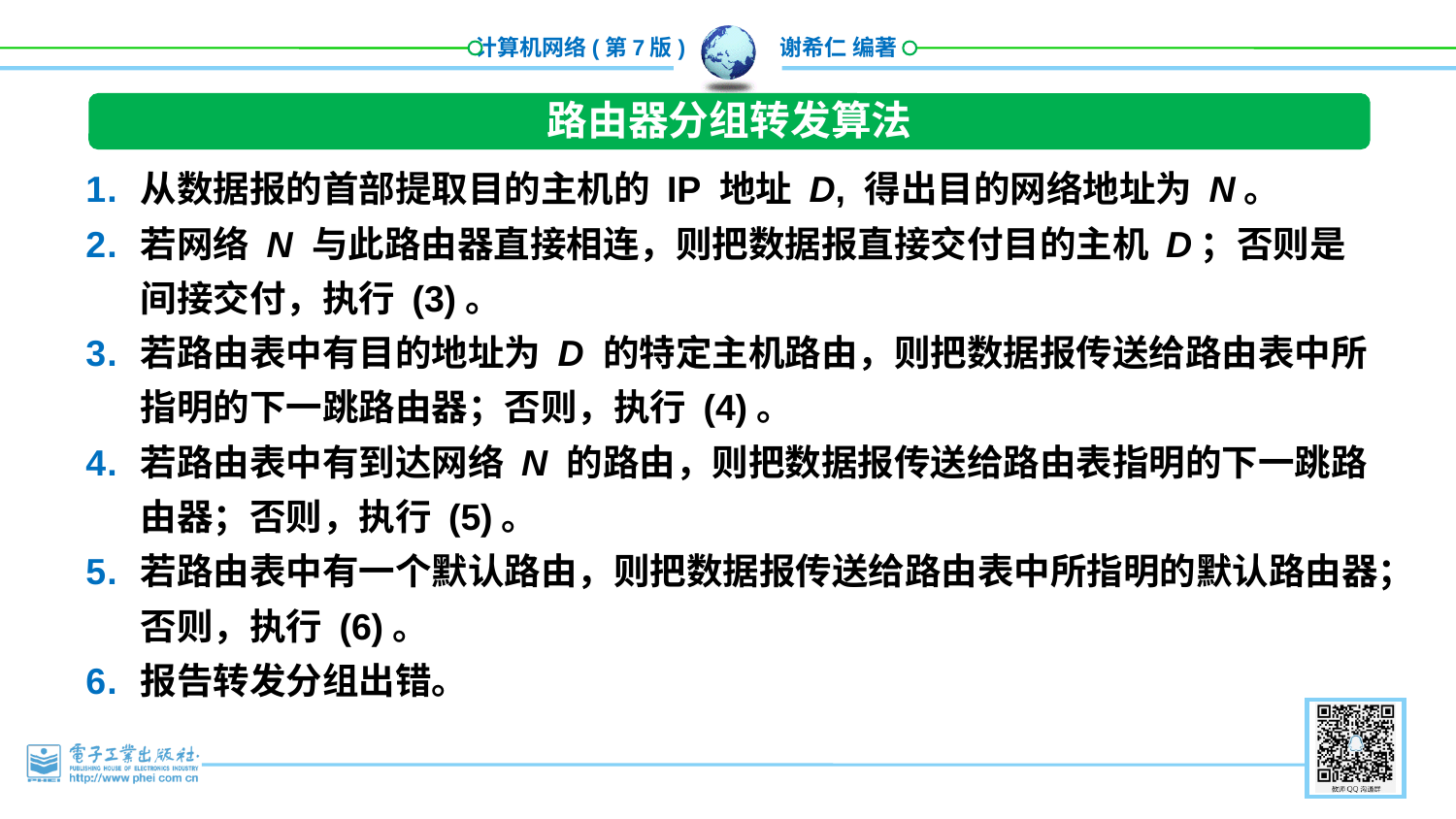

路由器分组转发算法

从数据报的首部提取目的主机的 IP 地址 D, 得出目的网络地址为 N。
若网络 N 与此路由器直接相连，则把数据报直接交付目的主机 D；否则是间接交付，执行 (3)。
若路由表中有目的地址为 D 的特定主机路由，则把数据报传送给路由表中所指明的下一跳路由器；否则，执行 (4)。
若路由表中有到达网络 N 的路由，则把数据报传送给路由表指明的下一跳路由器；否则，执行 (5)。
若路由表中有一个默认路由，则把数据报传送给路由表中所指明的默认路由器；否则，执行 (6)。
报告转发分组出错。